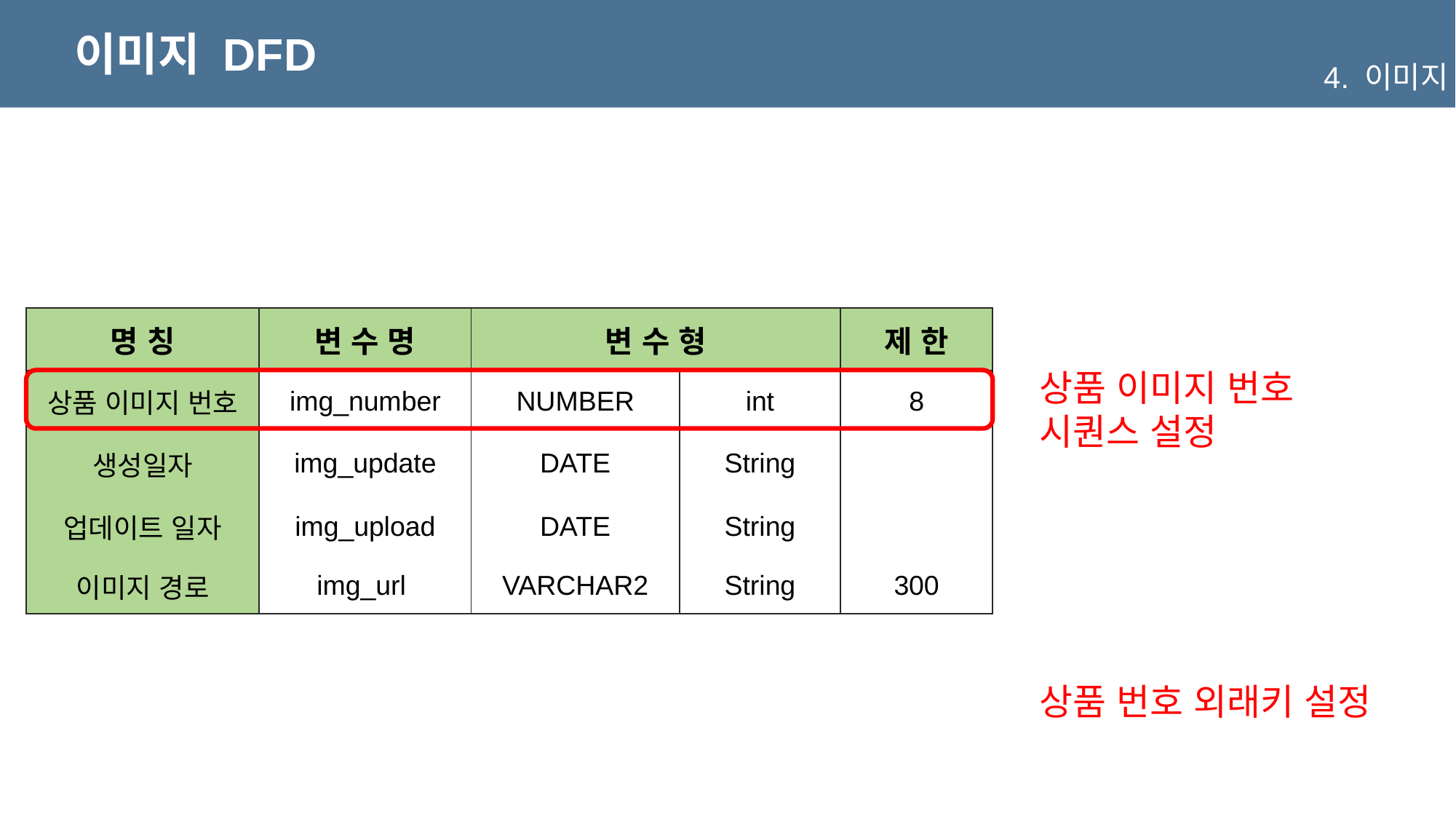

이미지 DFD
4. 이미지
| 명 칭 | 변 수 명 | 변 수 형 |  | 제 한 |
| --- | --- | --- | --- | --- |
| 상품 이미지 번호 | img\_number | NUMBER | int | 8 |
| 생성일자 | img\_update | DATE | String |  |
| 업데이트 일자 | img\_upload | DATE | String |  |
| 이미지 경로 | img\_url | VARCHAR2 | String | 300 |
상품 이미지 번호 시퀀스 설정

상품 번호 외래키 설정